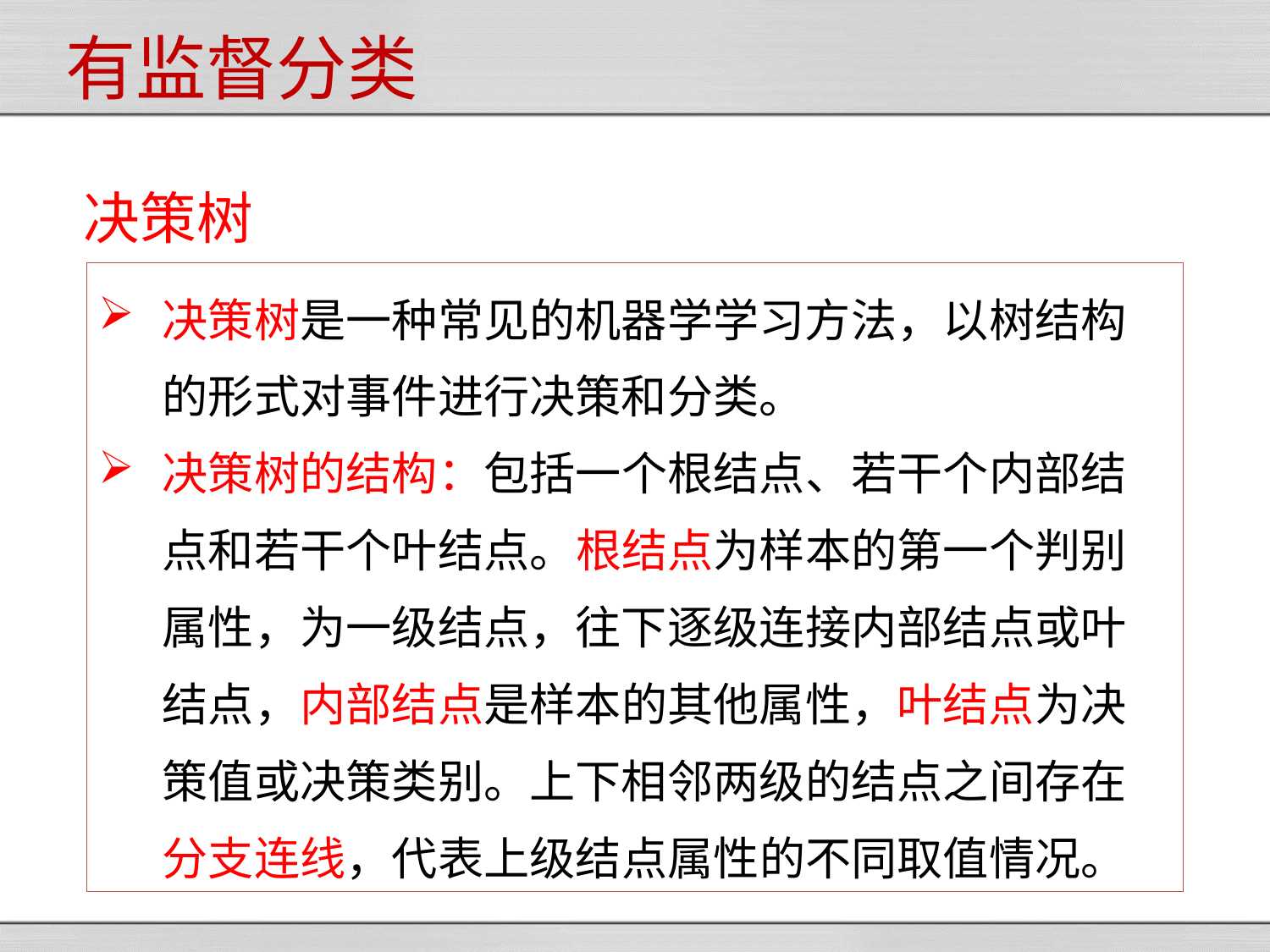

有监督分类
决策树
决策树是一种常见的机器学学习方法，以树结构的形式对事件进行决策和分类。
决策树的结构：包括一个根结点、若干个内部结点和若干个叶结点。根结点为样本的第一个判别属性，为一级结点，往下逐级连接内部结点或叶结点，内部结点是样本的其他属性，叶结点为决策值或决策类别。上下相邻两级的结点之间存在分支连线，代表上级结点属性的不同取值情况。